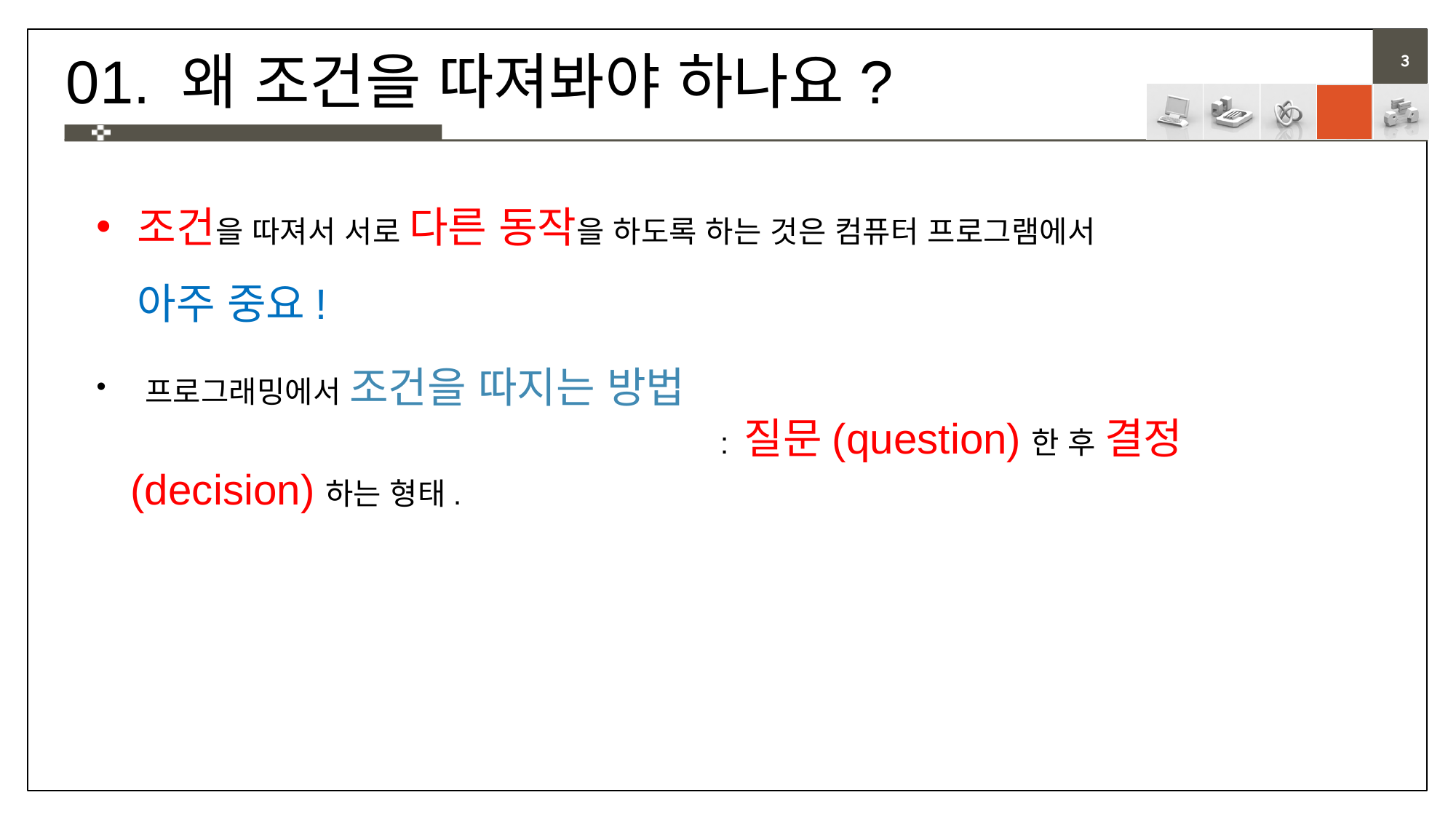

# 01. 왜 조건을 따져봐야 하나요?
조건을 따져서 서로 다른 동작을 하도록 하는 것은 컴퓨터 프로그램에서
아주 중요!

 프로그래밍에서 조건을 따지는 방법
                                                 : 질문(question)한 후 결정(decision)하는 형태.